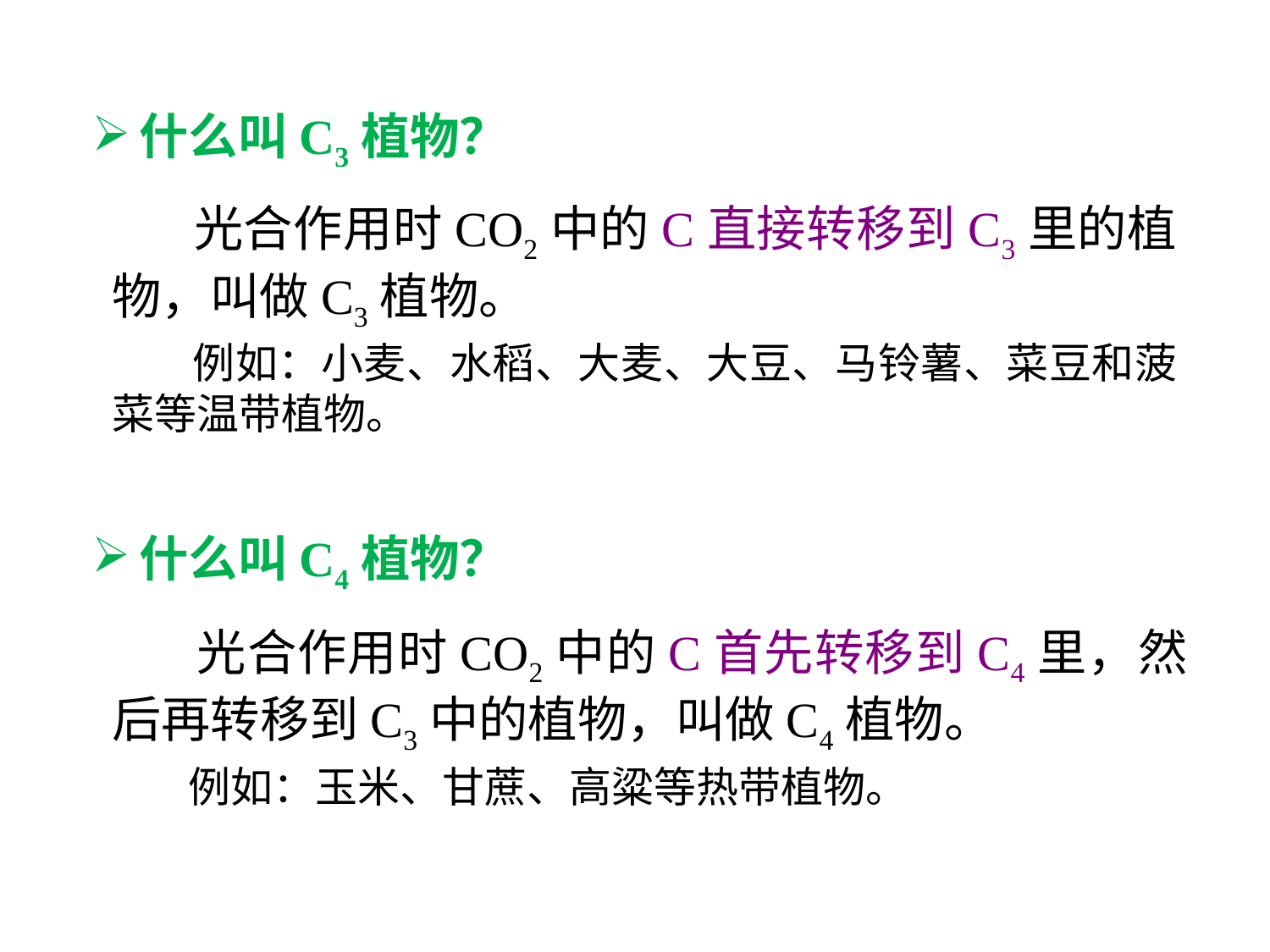

什么叫C3植物？
      光合作用时CO2中的C直接转移到C3里的植物，叫做C3植物。
       例如：小麦、水稻、大麦、大豆、马铃薯、菜豆和菠菜等温带植物。
什么叫C4植物？
      光合作用时CO2中的C首先转移到C4里，然后再转移到C3中的植物，叫做C4植物。
       例如：玉米、甘蔗、高粱等热带植物。